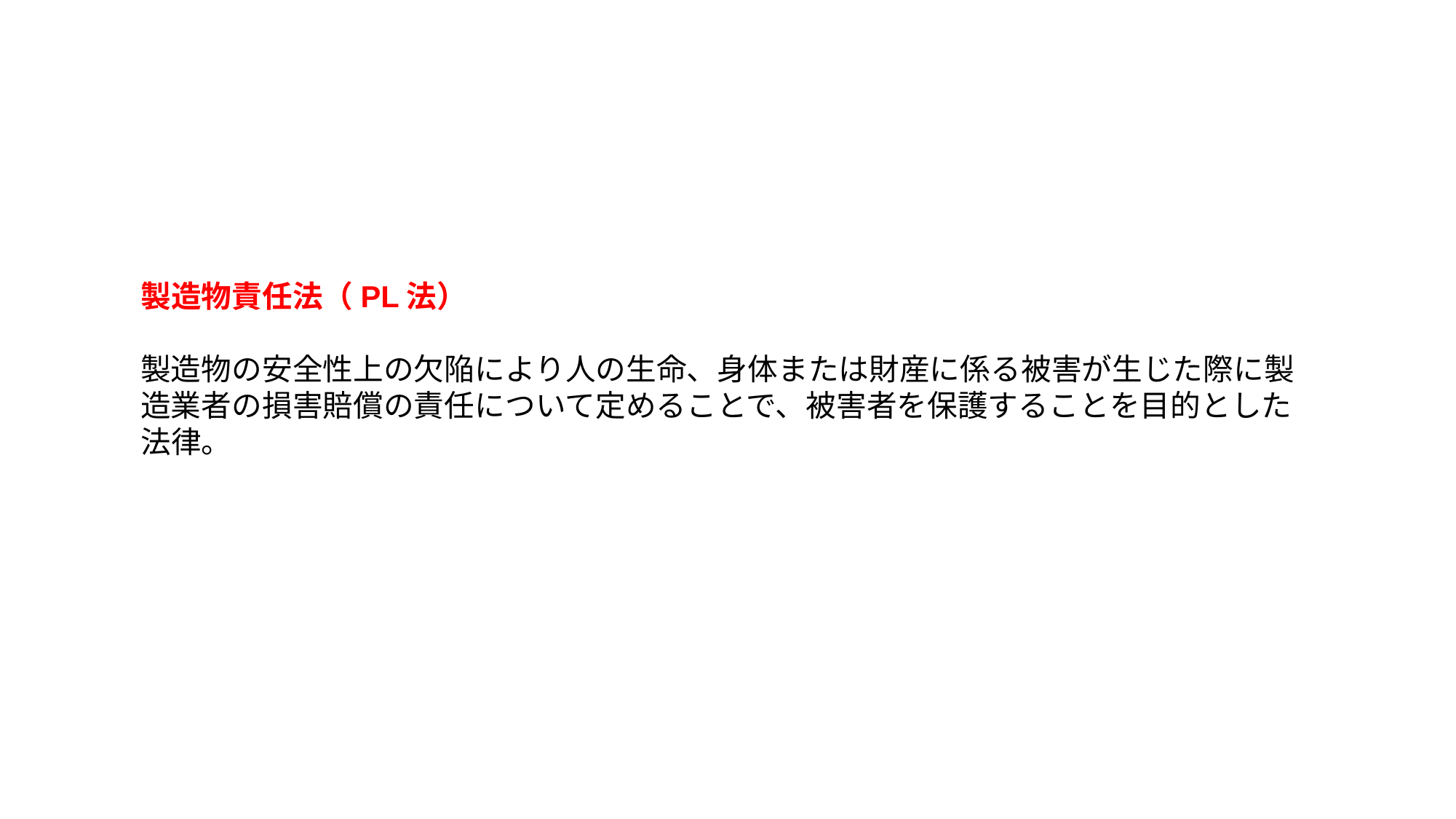

製造物責任法（PL法）

製造物の安全性上の欠陥により人の生命、身体または財産に係る被害が生じた際に製造業者の損害賠償の責任について定めることで、被害者を保護することを目的とした法律。